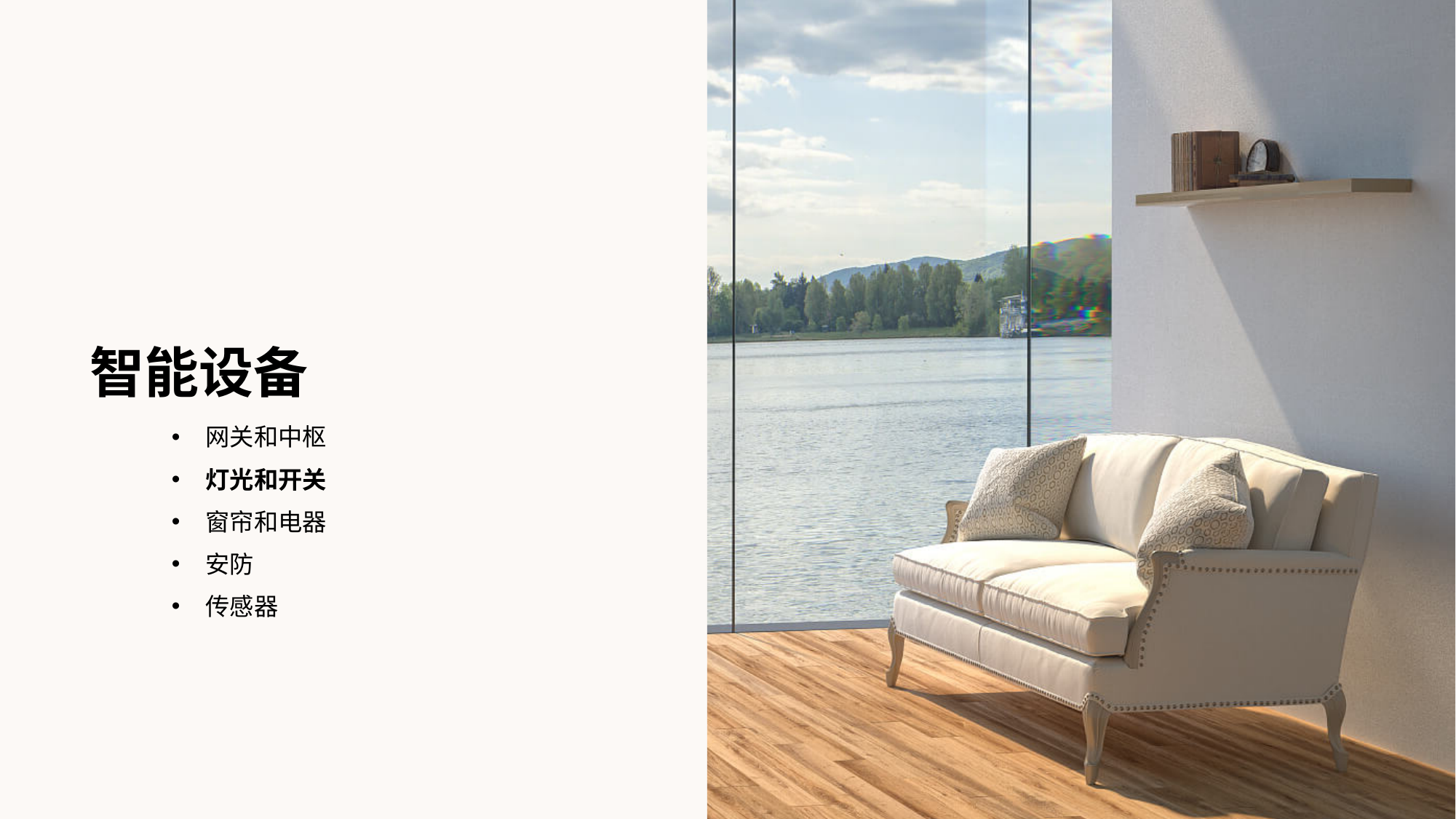

# 智能设备
网关和中枢
灯光和开关
窗帘和电器
安防
传感器